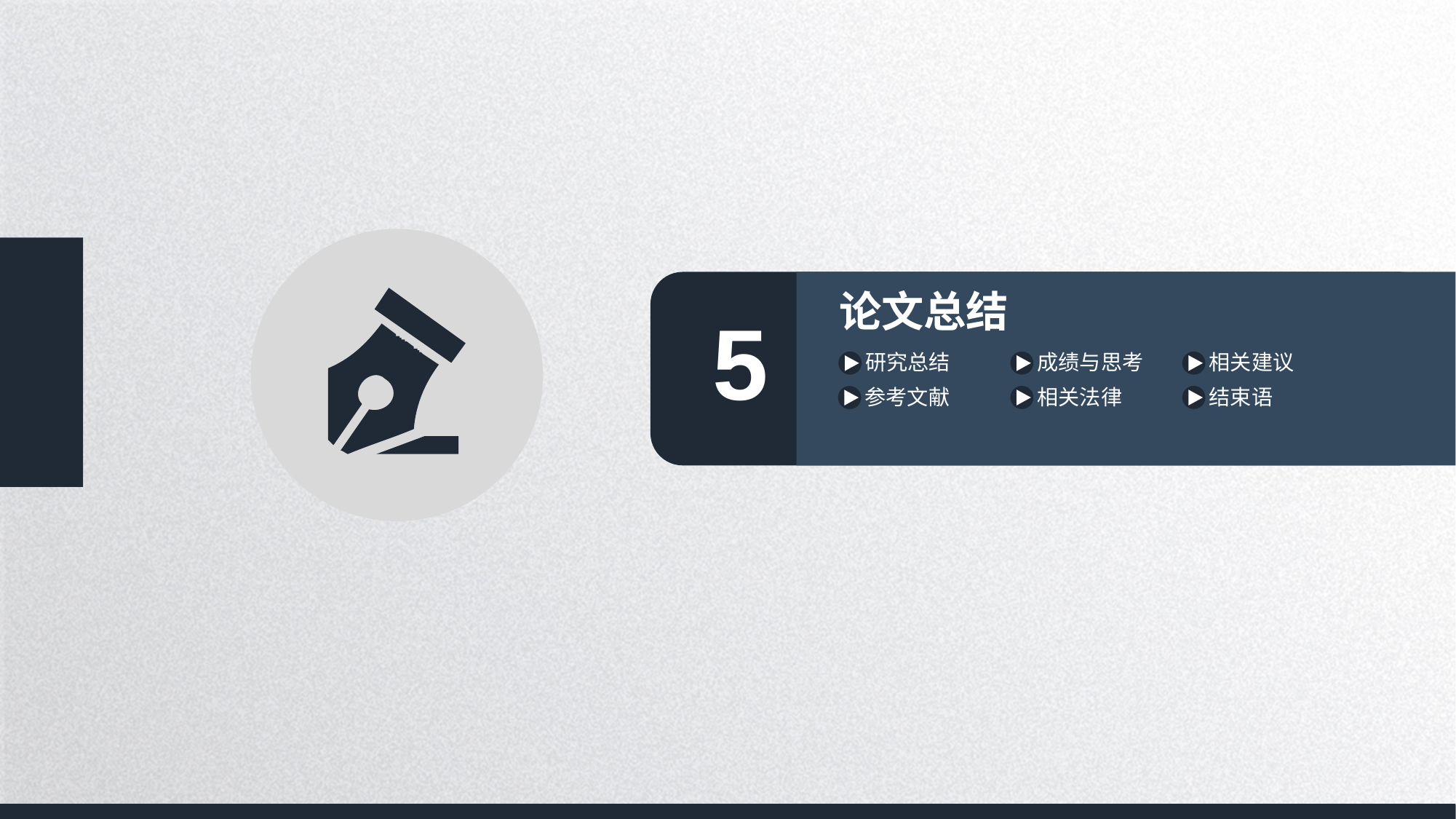

论文总结

5
研究总结

成绩与思考

相关建议

相关法律

结束语

参考文献

延时符